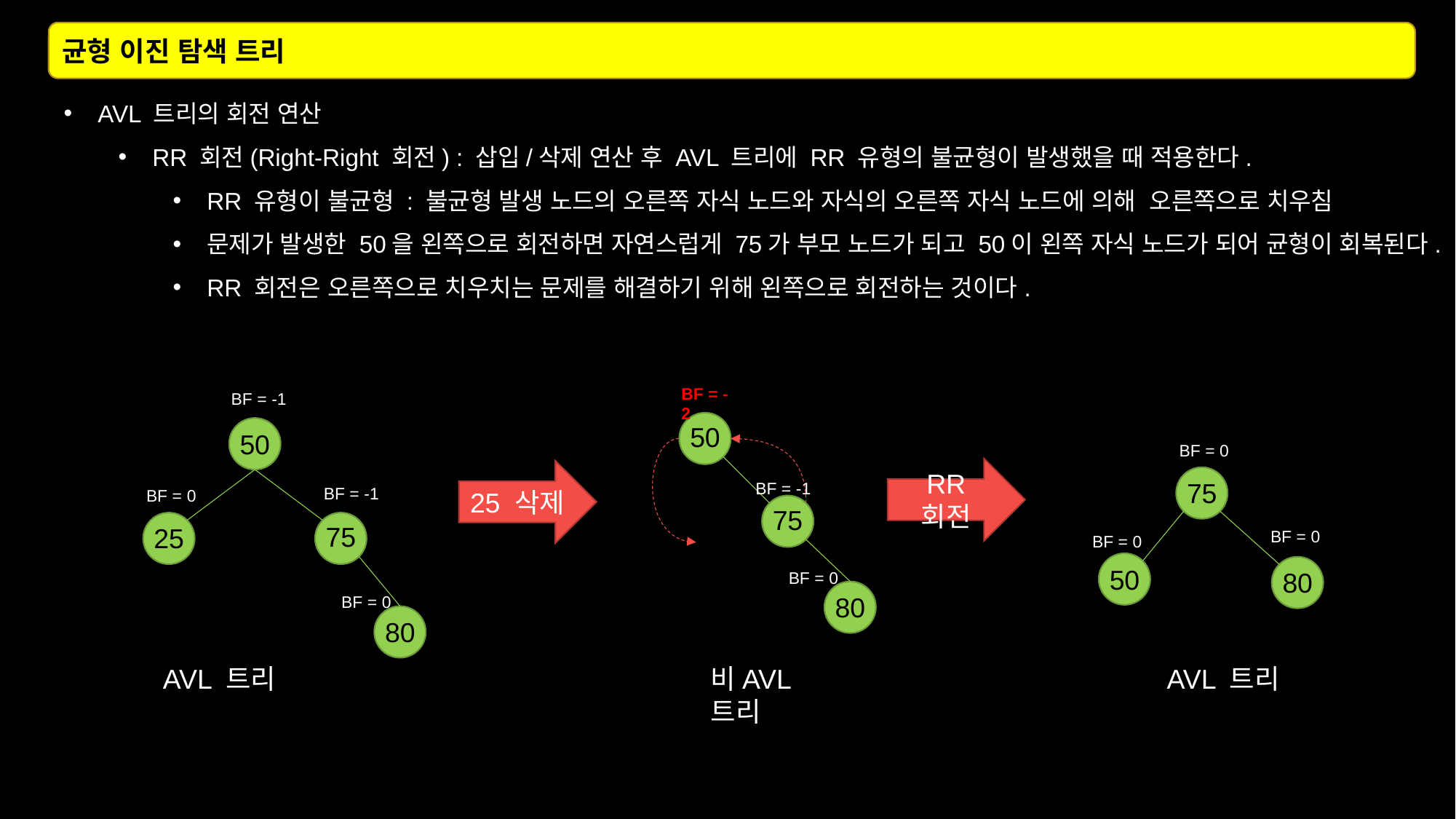

균형 이진 탐색 트리
AVL 트리의 회전 연산
RR 회전(Right-Right 회전) : 삽입/삭제 연산 후 AVL 트리에 RR 유형의 불균형이 발생했을 때 적용한다.
RR 유형이 불균형 : 불균형 발생 노드의 오른쪽 자식 노드와 자식의 오른쪽 자식 노드에 의해  오른쪽으로 치우침
문제가 발생한 50을 왼쪽으로 회전하면 자연스럽게 75가 부모 노드가 되고 50이 왼쪽 자식 노드가 되어 균형이 회복된다.
RR 회전은 오른쪽으로 치우치는 문제를 해결하기 위해 왼쪽으로 회전하는 것이다.
BF = -2
BF = -1

50

50
BF = 0
RR 회전
25 삭제

75
BF = -1
BF = -1
BF = 0

75

25

75
BF = 0
BF = 0

50

80
BF = 0

80
BF = 0

80
AVL 트리
비AVL 트리
AVL 트리